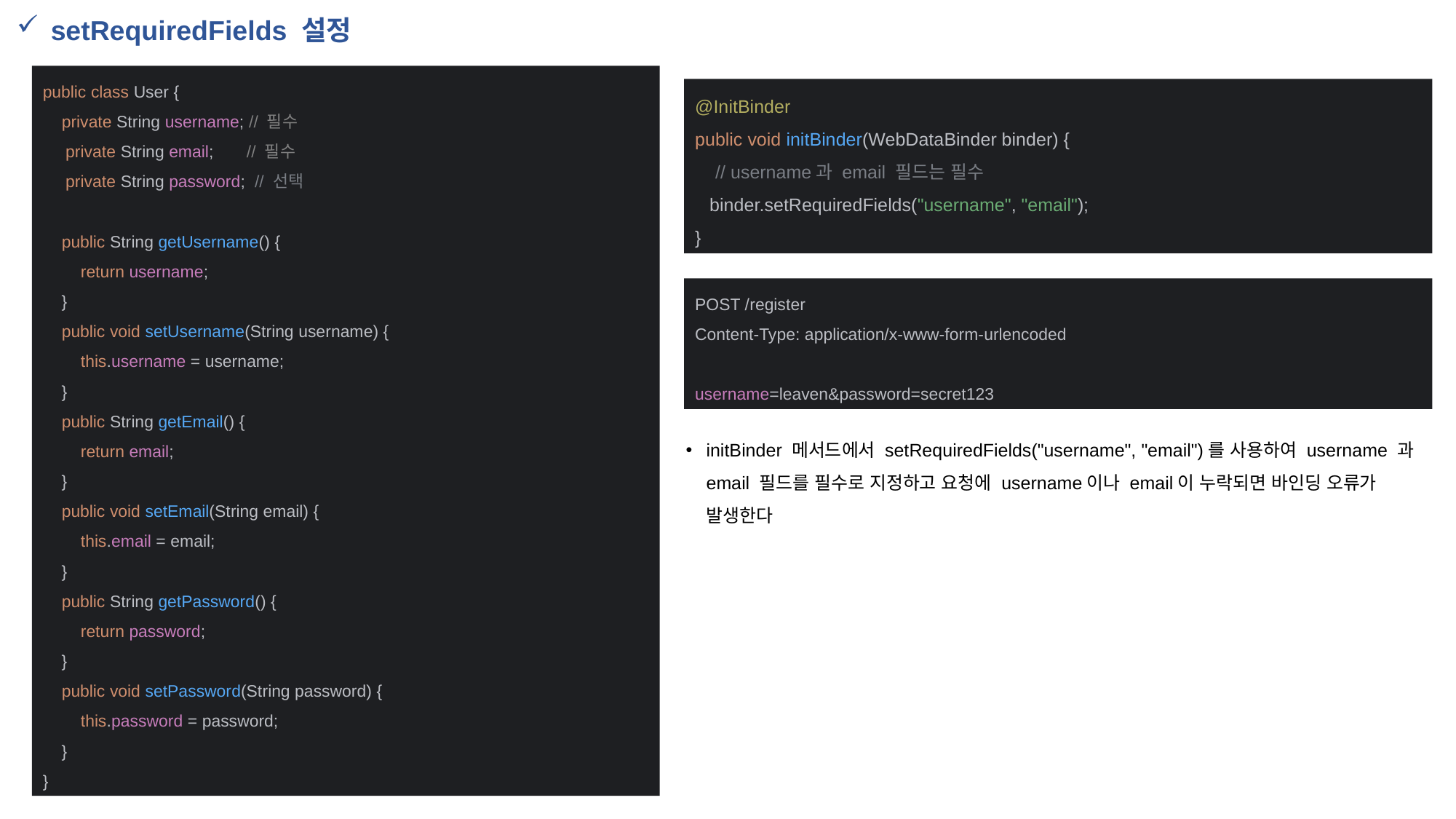

setRequiredFields 설정
public class User {
    private String username; // 필수
    private String email;       // 필수
    private String password;  // 선택
    public String getUsername() {
        return username;
    }
    public void setUsername(String username) {
        this.username = username;
    }
    public String getEmail() {
        return email;
    }
    public void setEmail(String email) {
        this.email = email;
    }
    public String getPassword() {
        return password;
    }
    public void setPassword(String password) {
        this.password = password;
    }
}
@InitBinder
public void initBinder(WebDataBinder binder) {
    // username과 email 필드는 필수
  binder.setRequiredFields("username", "email");
}
POST /register
Content-Type: application/x-www-form-urlencoded
username=leaven&password=secret123
initBinder 메서드에서 setRequiredFields("username", "email")를 사용하여 username 과 email 필드를 필수로 지정하고 요청에 username이나 email이 누락되면 바인딩 오류가 발생한다